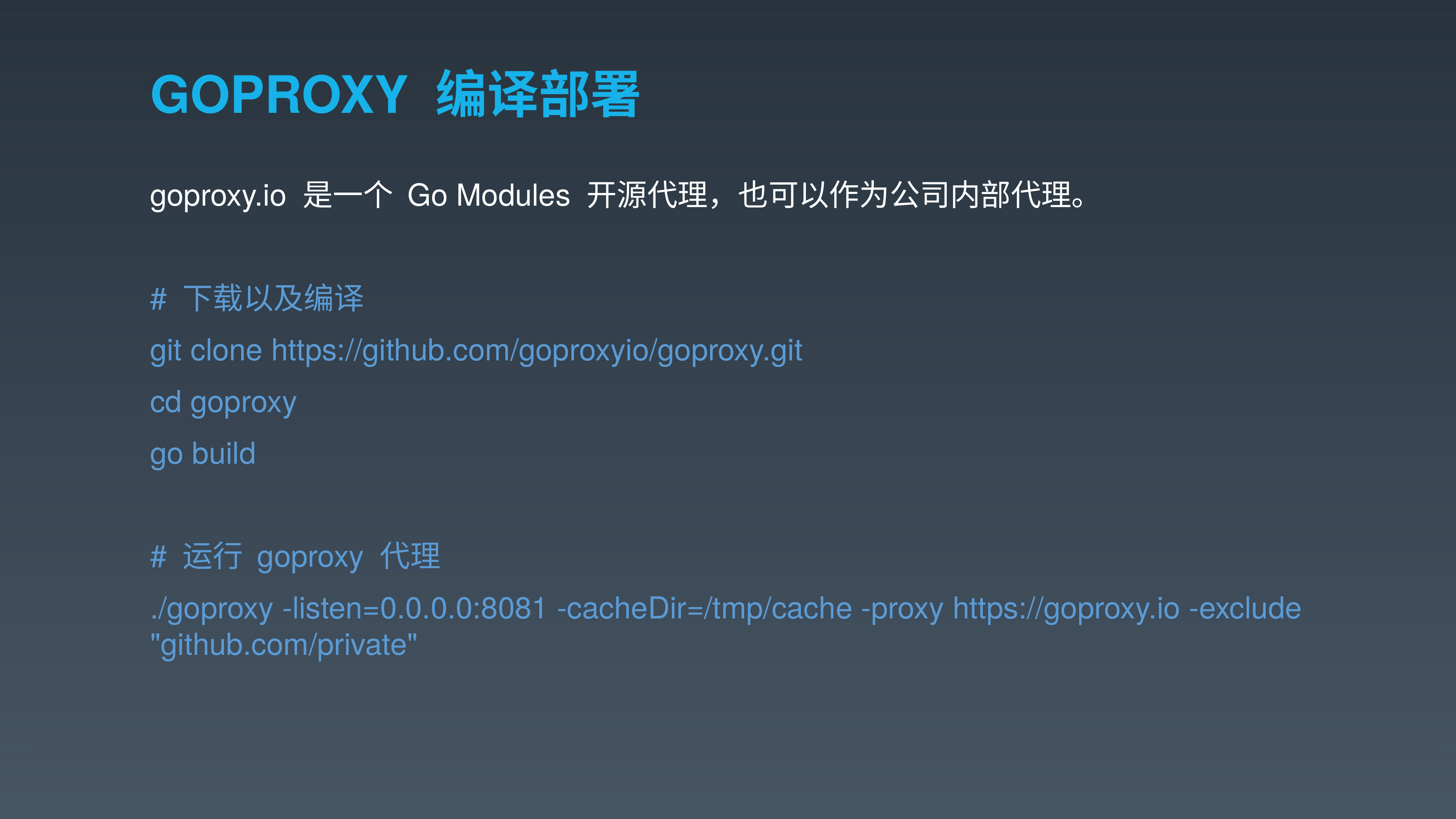

# GOPROXY 编译部署
goproxy.io 是一个 Go Modules 开源代理，也可以作为公司内部代理。

# 下载以及编译
git clone https://github.com/goproxyio/goproxy.git
cd goproxy
go build

# 运行 goproxy 代理
./goproxy -listen=0.0.0.0:8081 -cacheDir=/tmp/cache -proxy https://goproxy.io -exclude "github.com/private"